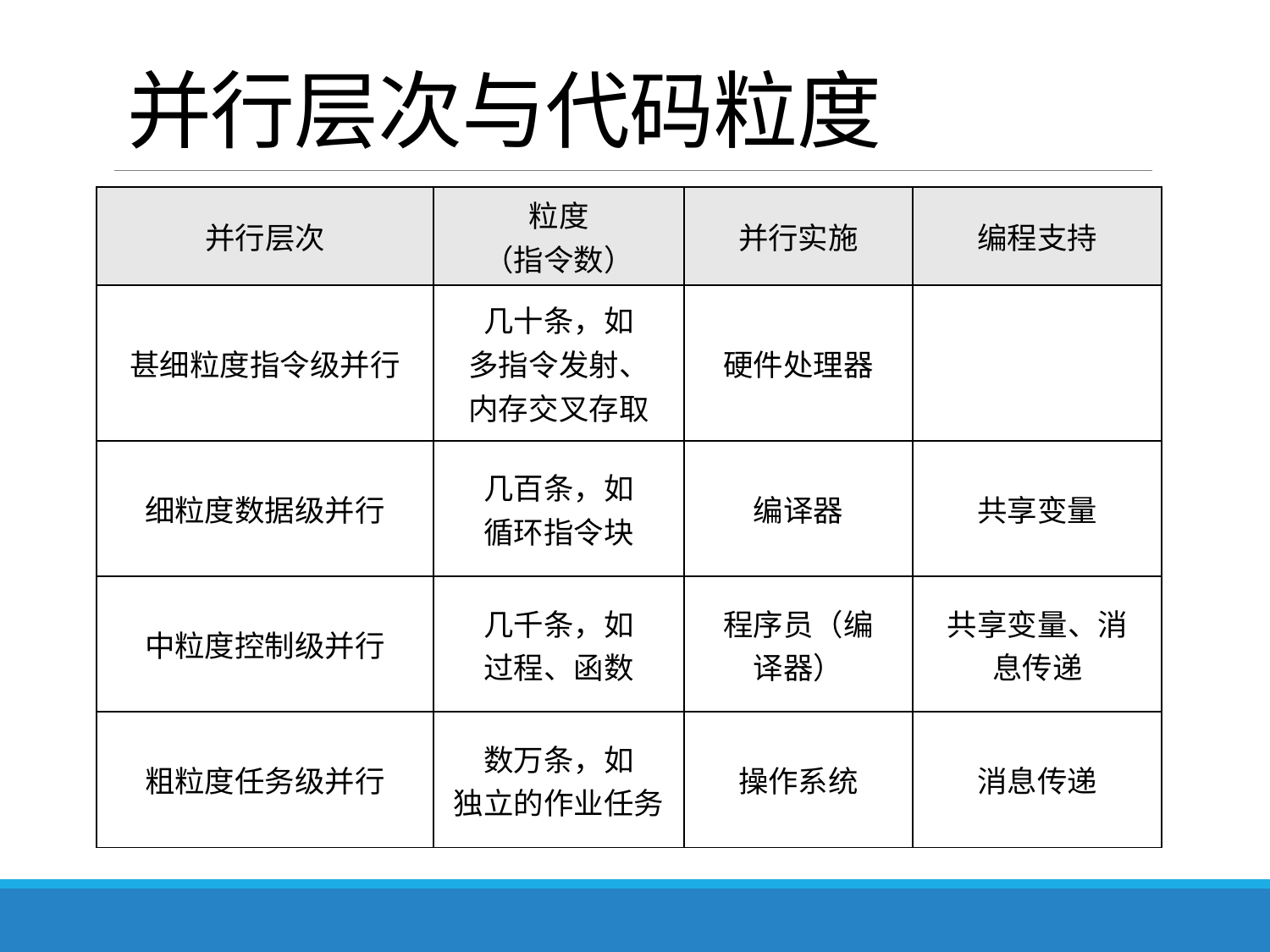

# 并行层次与代码粒度
| 并行层次 | 粒度 （指令数） | 并行实施 | 编程支持 |
| --- | --- | --- | --- |
| 甚细粒度指令级并行 | 几十条，如 多指令发射、 内存交叉存取 | 硬件处理器 |  |
| 细粒度数据级并行 | 几百条，如 循环指令块 | 编译器 | 共享变量 |
| 中粒度控制级并行 | 几千条，如 过程、函数 | 程序员（编 译器） | 共享变量、消 息传递 |
| 粗粒度任务级并行 | 数万条，如 独立的作业任务 | 操作系统 | 消息传递 |